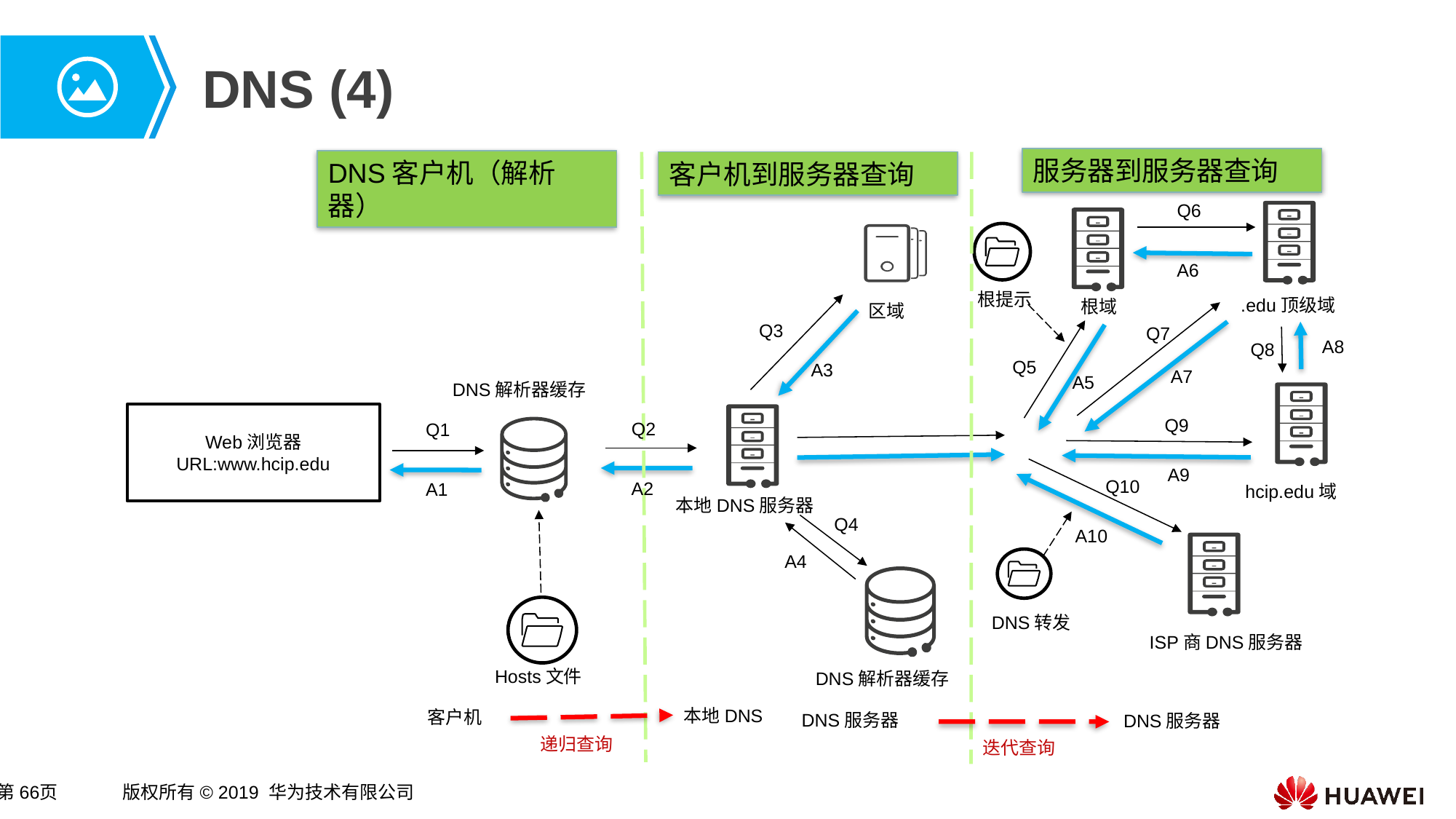

# DNS (4)
服务器到服务器查询
DNS客户机（解析器）
客户机到服务器查询
Q6

A6
根提示
.edu顶级域
根域
区域
Q3
Q7
A8
Q8
Q5
A3
A7
A5
DNS解析器缓存

Web浏览器
URL:www.hcip.edu

Q9
Q2
Q1

A9
Q10
A2
A1
hcip.edu域
本地DNS服务器
Q4
A10

A4

DNS转发
ISP商DNS服务器
Hosts文件
DNS解析器缓存
本地DNS
客户机
DNS服务器
DNS服务器
递归查询
迭代查询